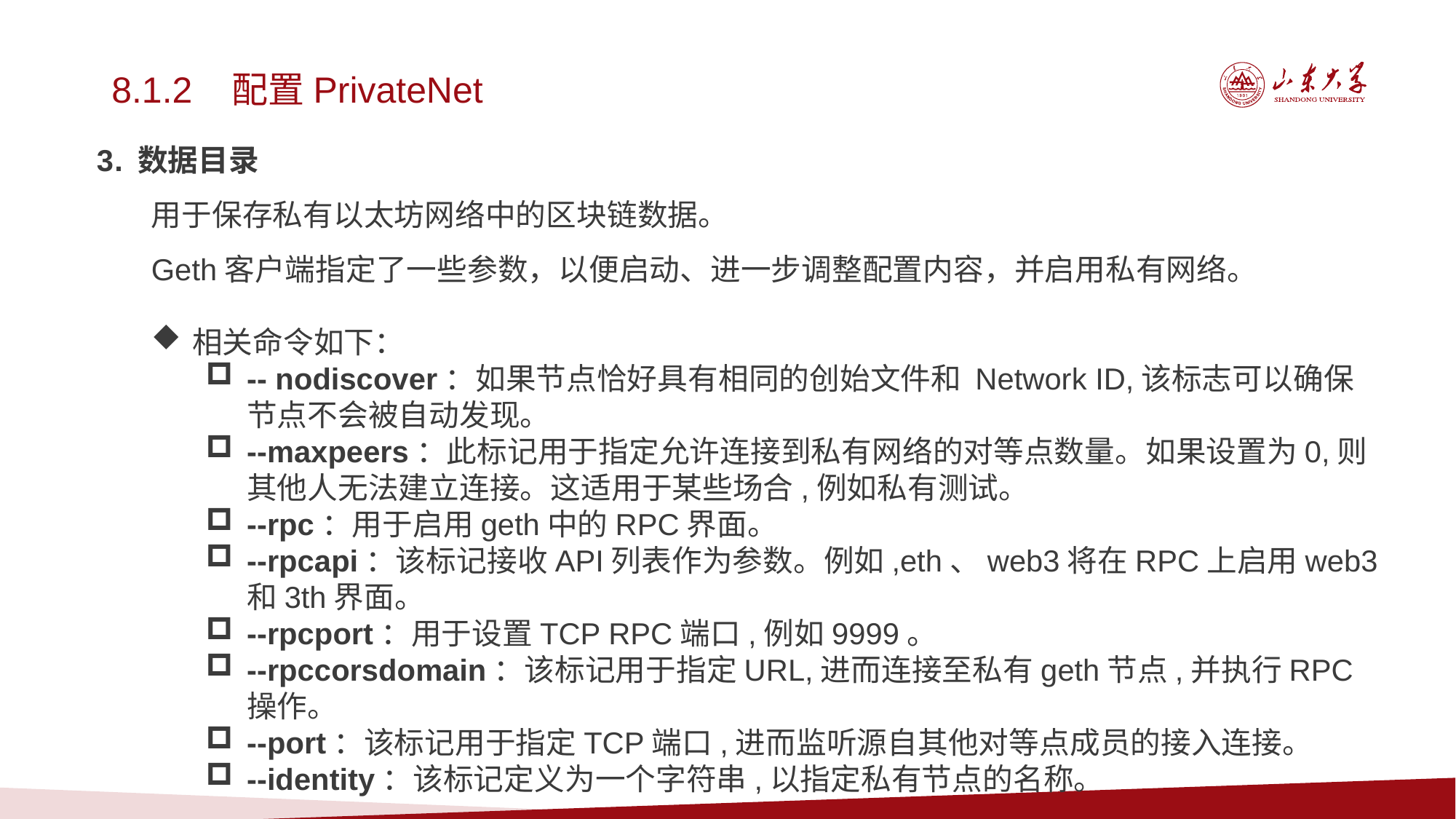

8.1.2   配置PrivateNet
数据目录
用于保存私有以太坊网络中的区块链数据。
Geth客户端指定了一些参数，以便启动、进一步调整配置内容，并启用私有网络。

相关命令如下：
-- nodiscover：如果节点恰好具有相同的创始文件和 Network ID,该标志可以确保节点不会被自动发现。
--maxpeers：此标记用于指定允许连接到私有网络的对等点数量。如果设置为0,则其他人无法建立连接。这适用于某些场合,例如私有测试。
--rpc：用于启用geth中的RPC界面。
--rpcapi：该标记接收API列表作为参数。例如,eth、web3将在RPC上启用web3和3th界面。
--rpcport：用于设置TCP RPC端口,例如9999。
--rpccorsdomain：该标记用于指定URL,进而连接至私有geth节点,并执行RPC操作。
--port：该标记用于指定TCP端口,进而监听源自其他对等点成员的接入连接。
--identity：该标记定义为一个字符串,以指定私有节点的名称。